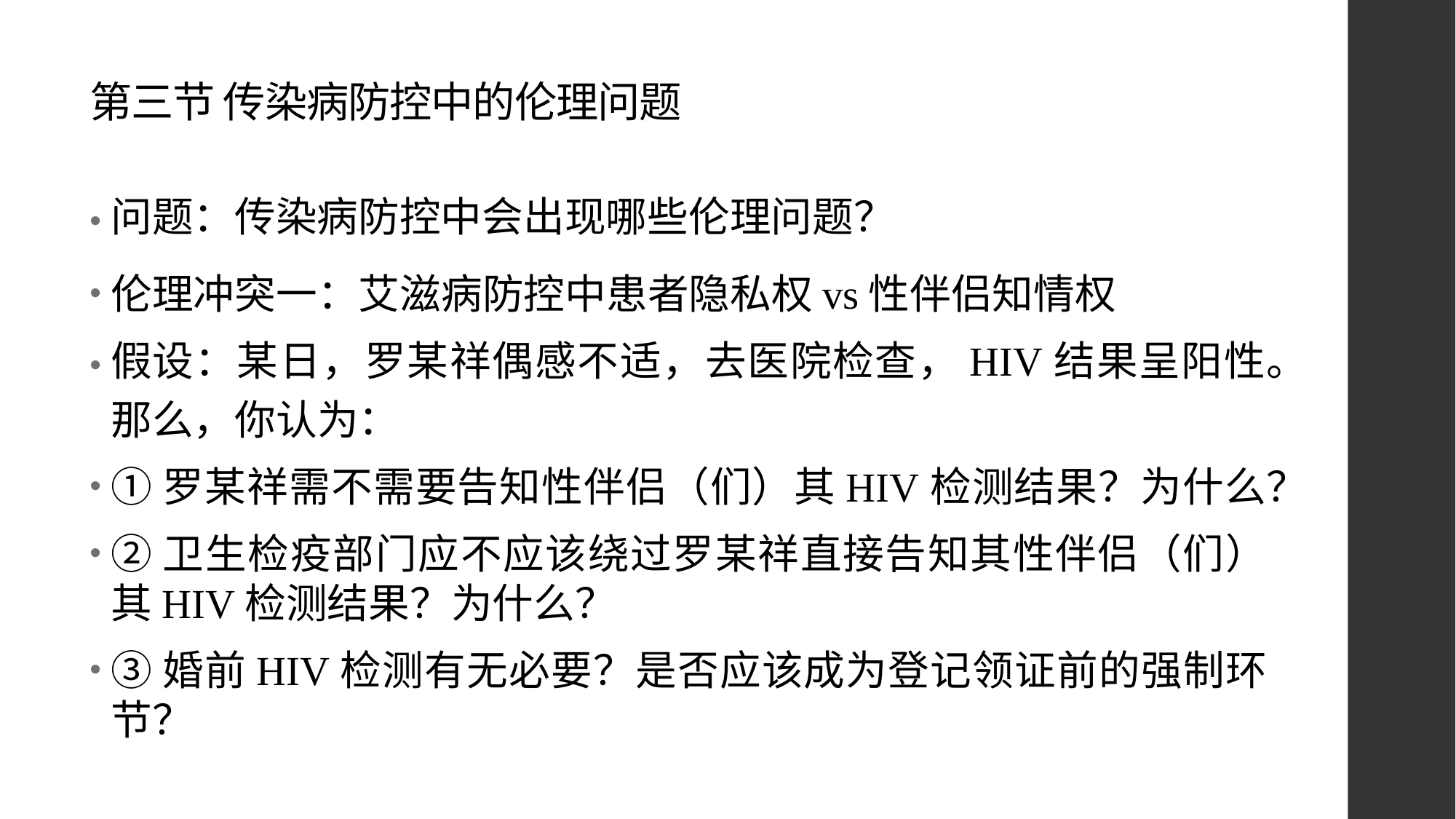

# 第三节 传染病防控中的伦理问题
问题：传染病防控中会出现哪些伦理问题？
伦理冲突一：艾滋病防控中患者隐私权vs性伴侣知情权
假设：某日，罗某祥偶感不适，去医院检查，HIV结果呈阳性。那么，你认为：
①罗某祥需不需要告知性伴侣（们）其HIV检测结果？为什么？
②卫生检疫部门应不应该绕过罗某祥直接告知其性伴侣（们）其HIV检测结果？为什么？
③婚前HIV检测有无必要？是否应该成为登记领证前的强制环节？